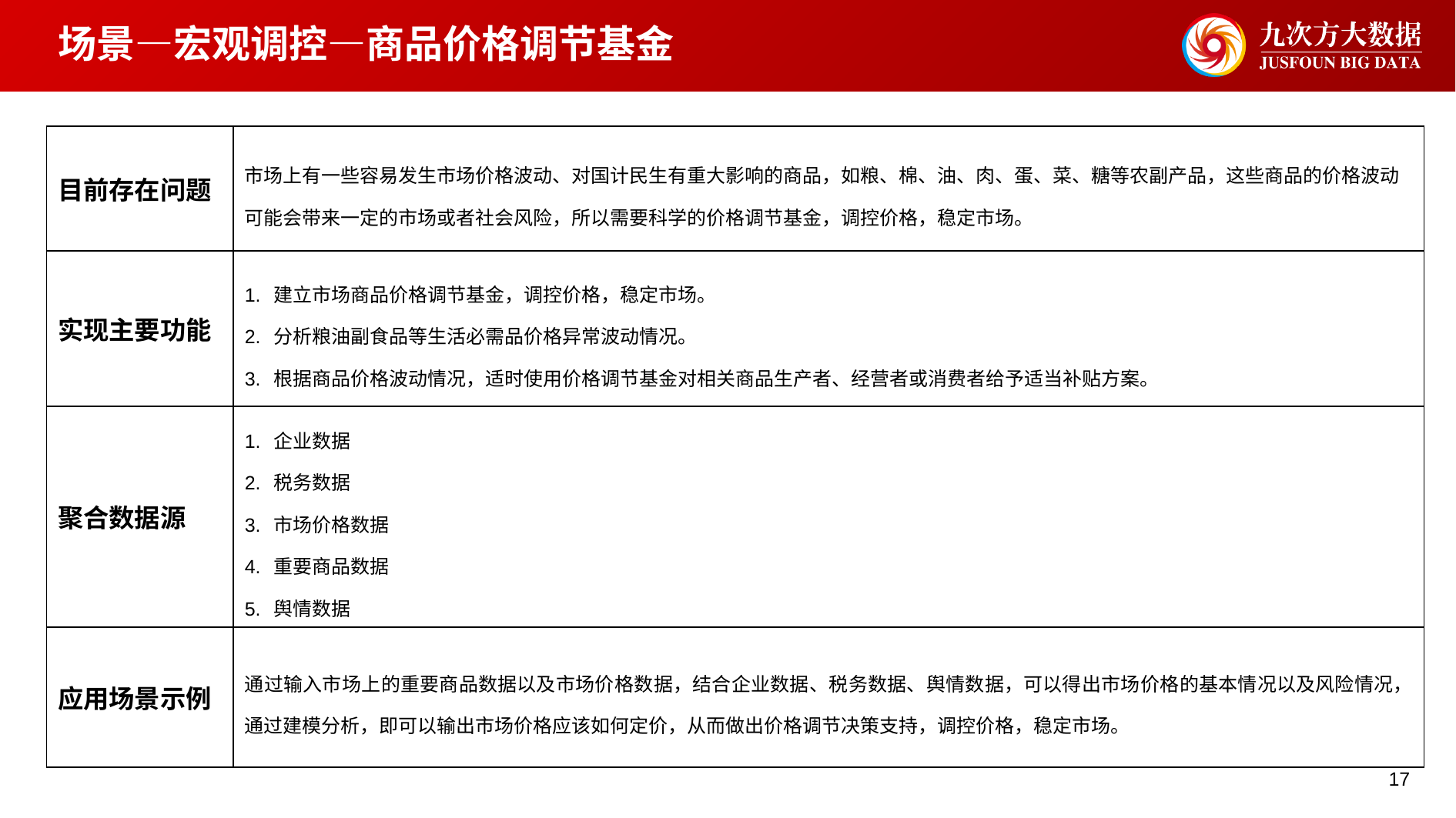

# 场景—宏观调控—商品价格调节基金
| 目前存在问题 | 市场上有一些容易发生市场价格波动、对国计民生有重大影响的商品，如粮、棉、油、肉、蛋、菜、糖等农副产品，这些商品的价格波动可能会带来一定的市场或者社会风险，所以需要科学的价格调节基金，调控价格，稳定市场。 |
| --- | --- |
| 实现主要功能 | 建立市场商品价格调节基金，调控价格，稳定市场。 分析粮油副食品等生活必需品价格异常波动情况。 根据商品价格波动情况，适时使用价格调节基金对相关商品生产者、经营者或消费者给予适当补贴方案。 |
| 聚合数据源 | 企业数据 税务数据 市场价格数据 重要商品数据 舆情数据 |
| 应用场景示例 | 通过输入市场上的重要商品数据以及市场价格数据，结合企业数据、税务数据、舆情数据，可以得出市场价格的基本情况以及风险情况，通过建模分析，即可以输出市场价格应该如何定价，从而做出价格调节决策支持，调控价格，稳定市场。 |
17